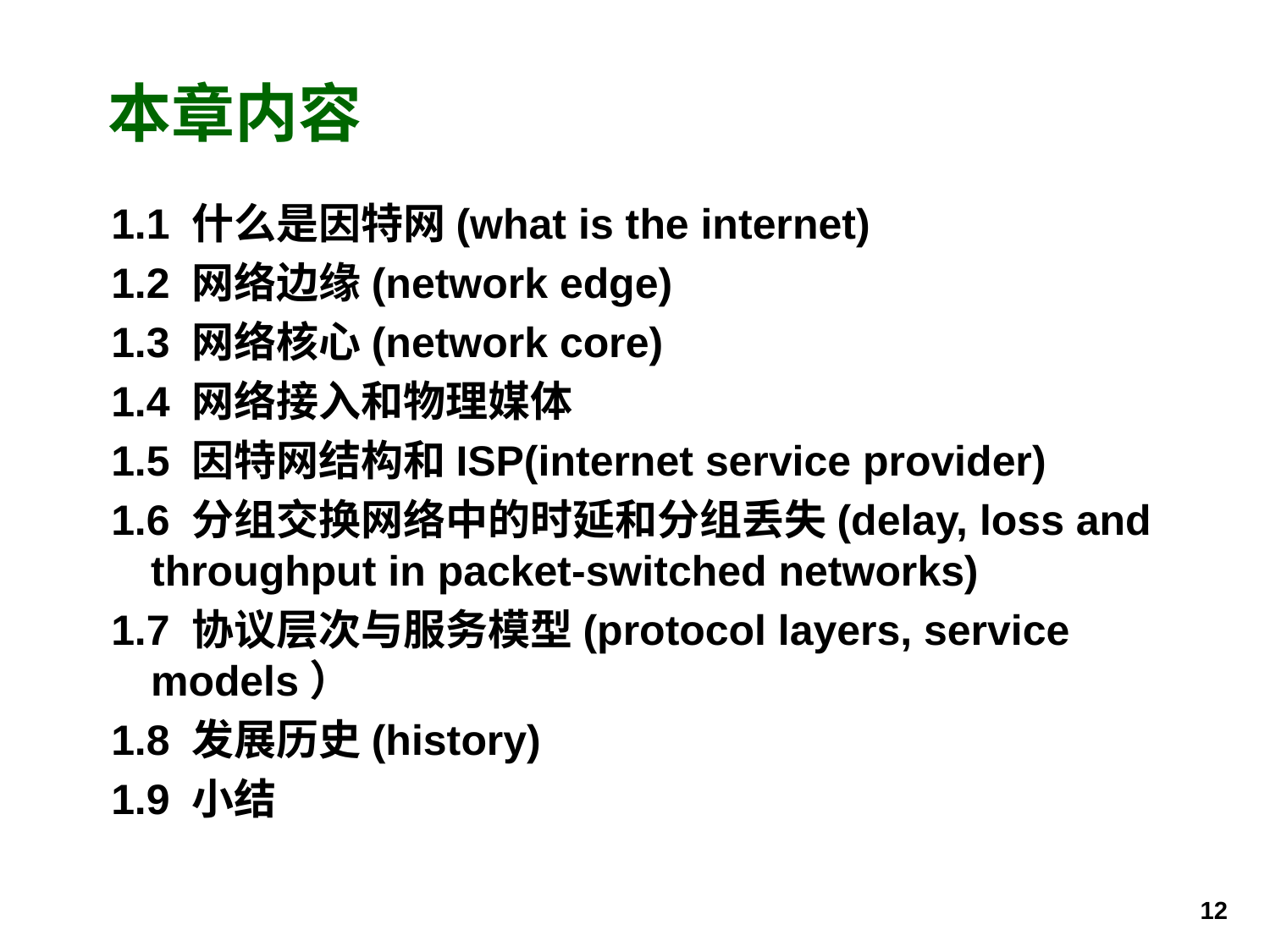

# 本章内容
1.1 什么是因特网(what is the internet)
1.2 网络边缘(network edge)
1.3 网络核心(network core)
1.4 网络接入和物理媒体
1.5 因特网结构和ISP(internet service provider)
1.6 分组交换网络中的时延和分组丢失(delay, loss and throughput in packet-switched networks)
1.7 协议层次与服务模型(protocol layers, service models）
1.8 发展历史(history)
1.9 小结
12